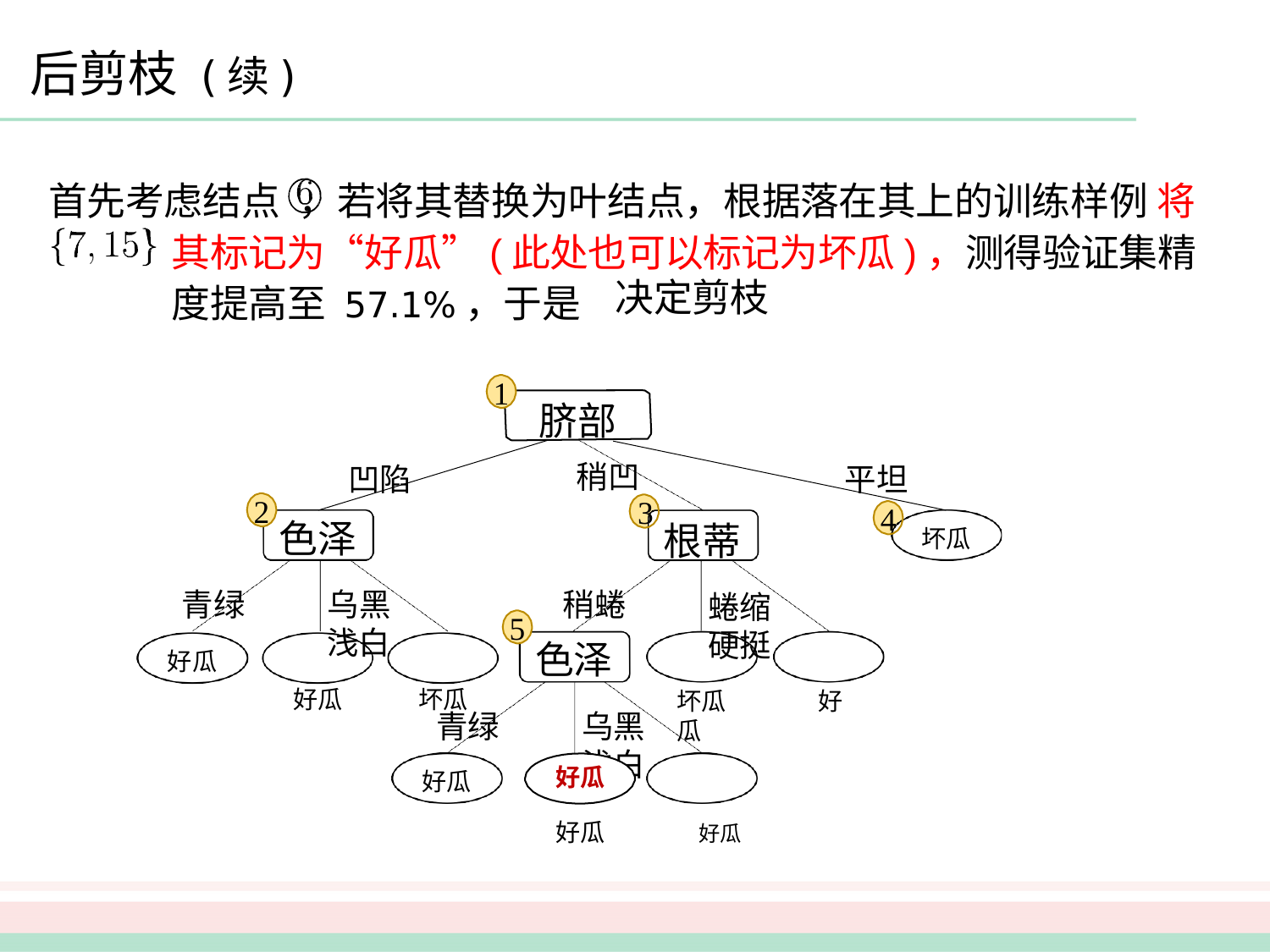

# 后剪枝 (续)
首先考虑结点	，若将其替换为叶结点，根据落在其上的训练样例 将其标记为“好瓜”(此处也可以标记为坏瓜)，测得验证集精度提高至 57.1%，于是

决定剪枝
1

脐部

凹陷
色泽
乌黑	浅白
好瓜	坏瓜
稍凹
3
平坦
4
2

根蒂
蜷缩	硬挺
坏瓜	好瓜
坏瓜
稍蜷
色泽
乌黑	浅白
好瓜	好瓜
青绿
好瓜
5

青绿
好瓜

好瓜